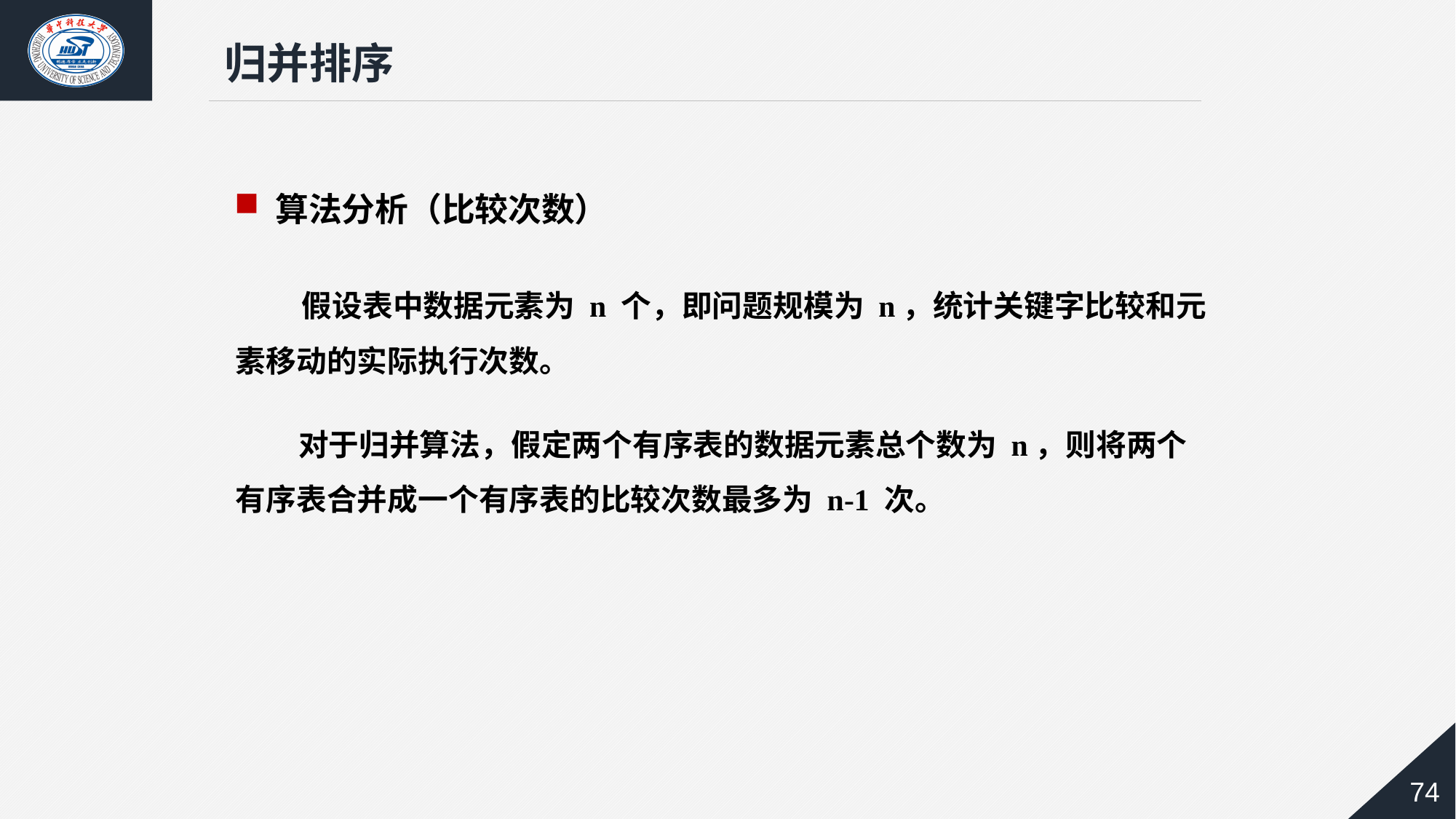

归并排序
算法分析（比较次数）
       假设表中数据元素为 n 个，即问题规模为 n，统计关键字比较和元素移动的实际执行次数。
        对于归并算法，假定两个有序表的数据元素总个数为 n，则将两个有序表合并成一个有序表的比较次数最多为 n-1 次。